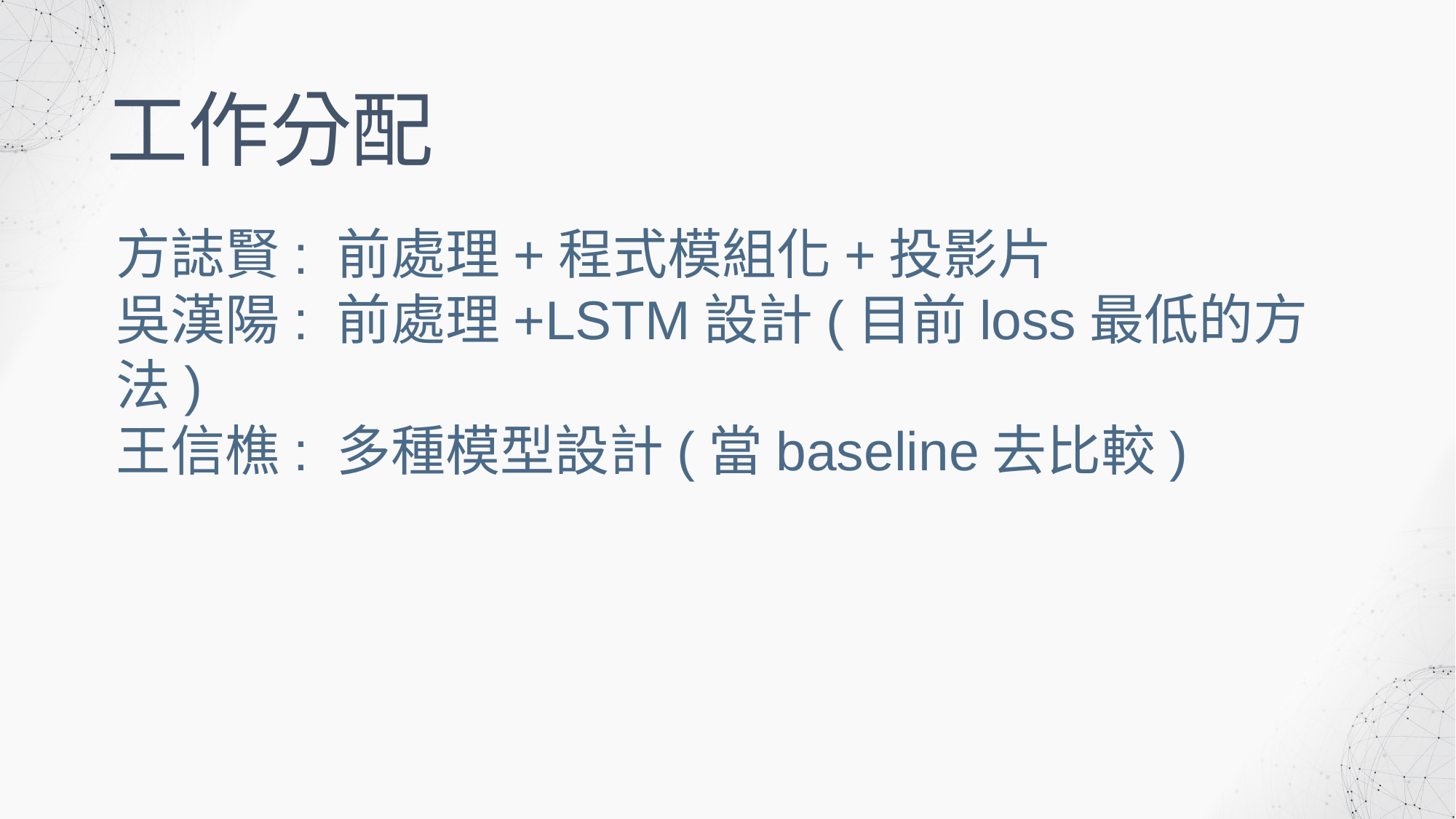

工作分配
方誌賢: 前處理+程式模組化+投影片
吳漢陽: 前處理+LSTM設計(目前loss最低的方法)
王信樵: 多種模型設計(當baseline去比較)